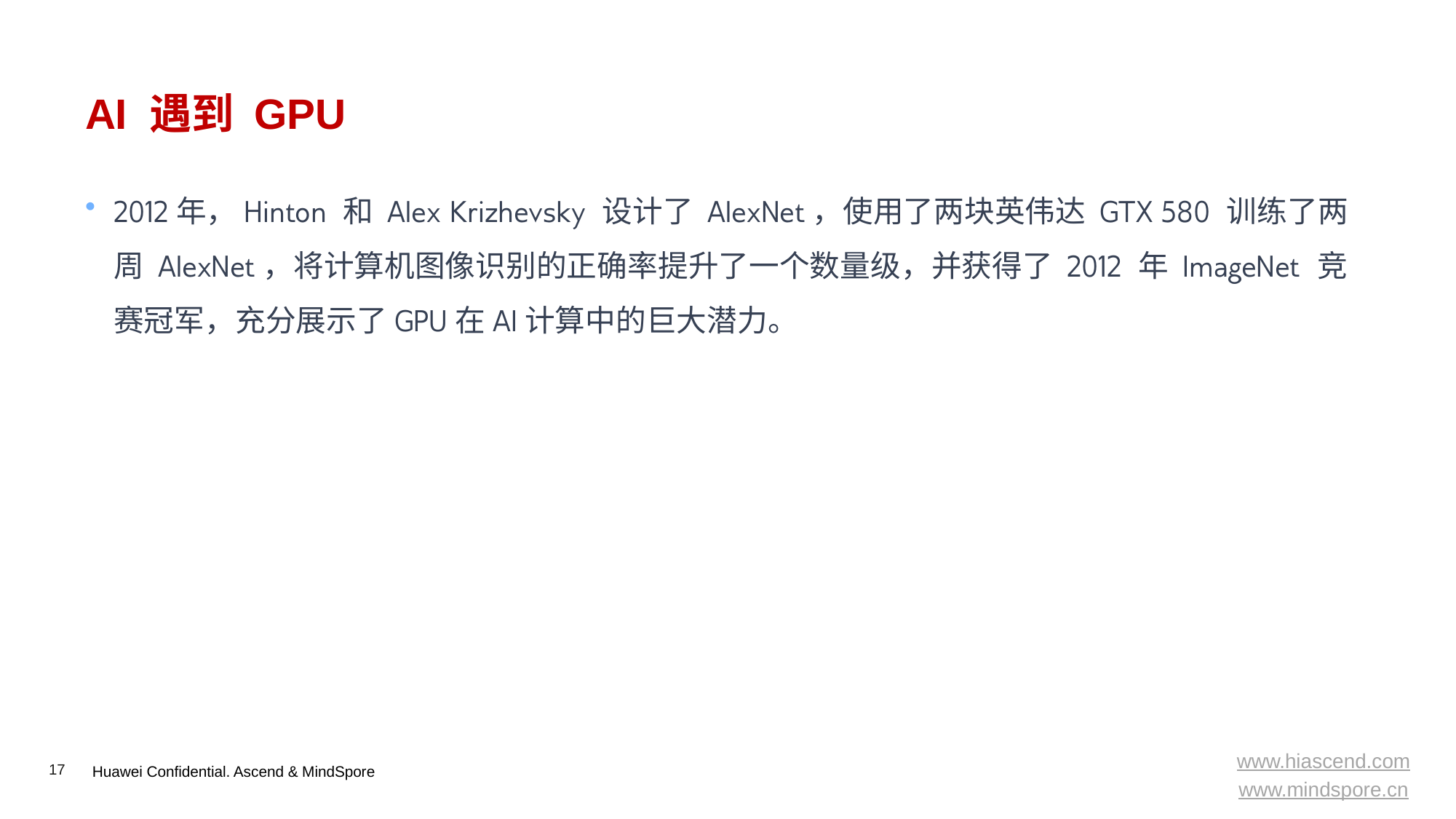

# AI 遇到 GPU
2012年，Hinton 和 Alex Krizhevsky 设计了 AlexNet，使用了两块英伟达 GTX 580 训练了两周 AlexNet，将计算机图像识别的正确率提升了一个数量级，并获得了 2012 年 ImageNet 竞赛冠军，充分展示了GPU在AI计算中的巨大潜力。